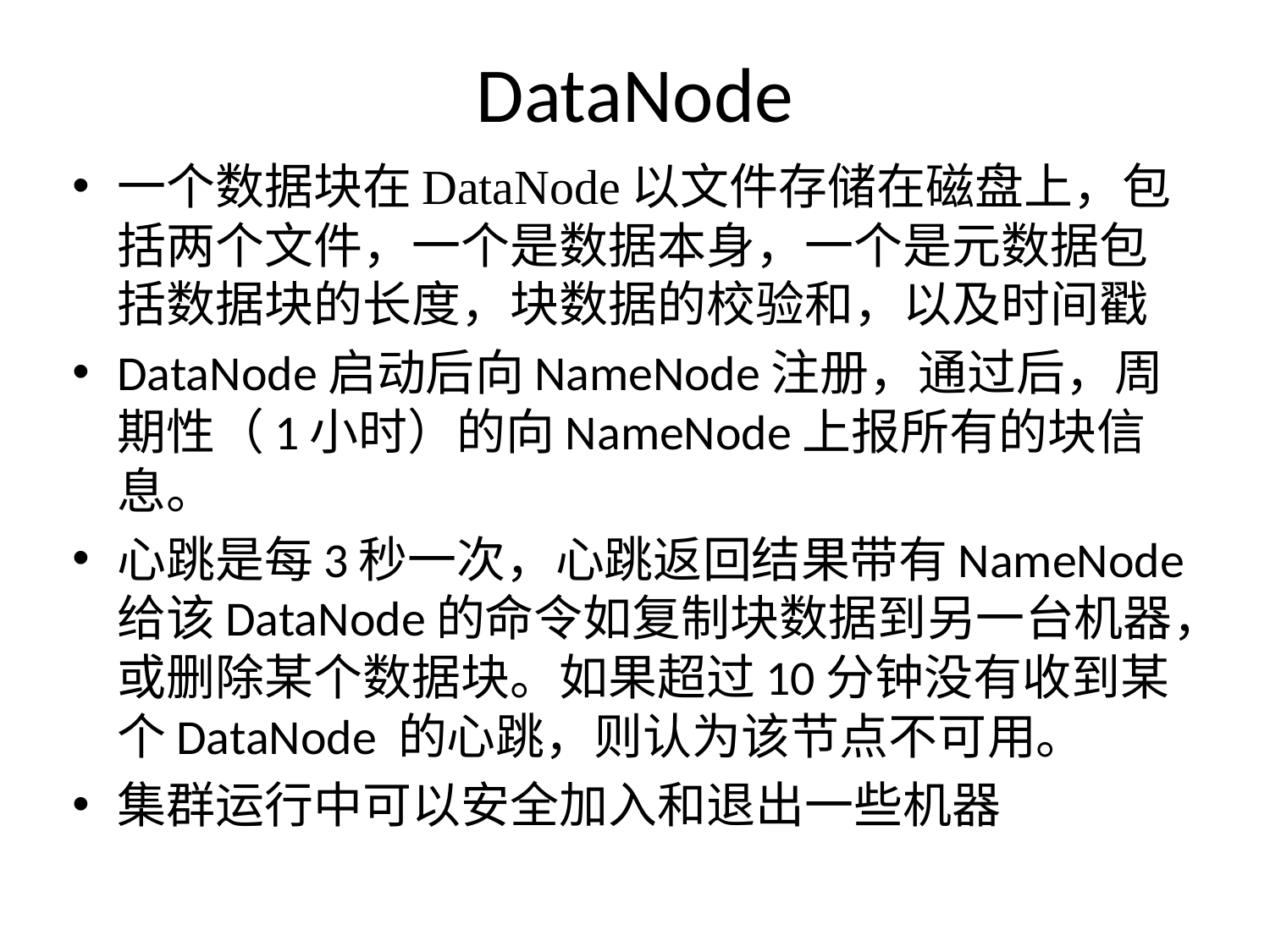

# DataNode
一个数据块在DataNode以文件存储在磁盘上，包括两个文件，一个是数据本身，一个是元数据包括数据块的长度，块数据的校验和，以及时间戳
DataNode启动后向NameNode注册，通过后，周期性（1小时）的向NameNode上报所有的块信息。
心跳是每3秒一次，心跳返回结果带有NameNode给该DataNode的命令如复制块数据到另一台机器，或删除某个数据块。如果超过10分钟没有收到某个DataNode 的心跳，则认为该节点不可用。
集群运行中可以安全加入和退出一些机器